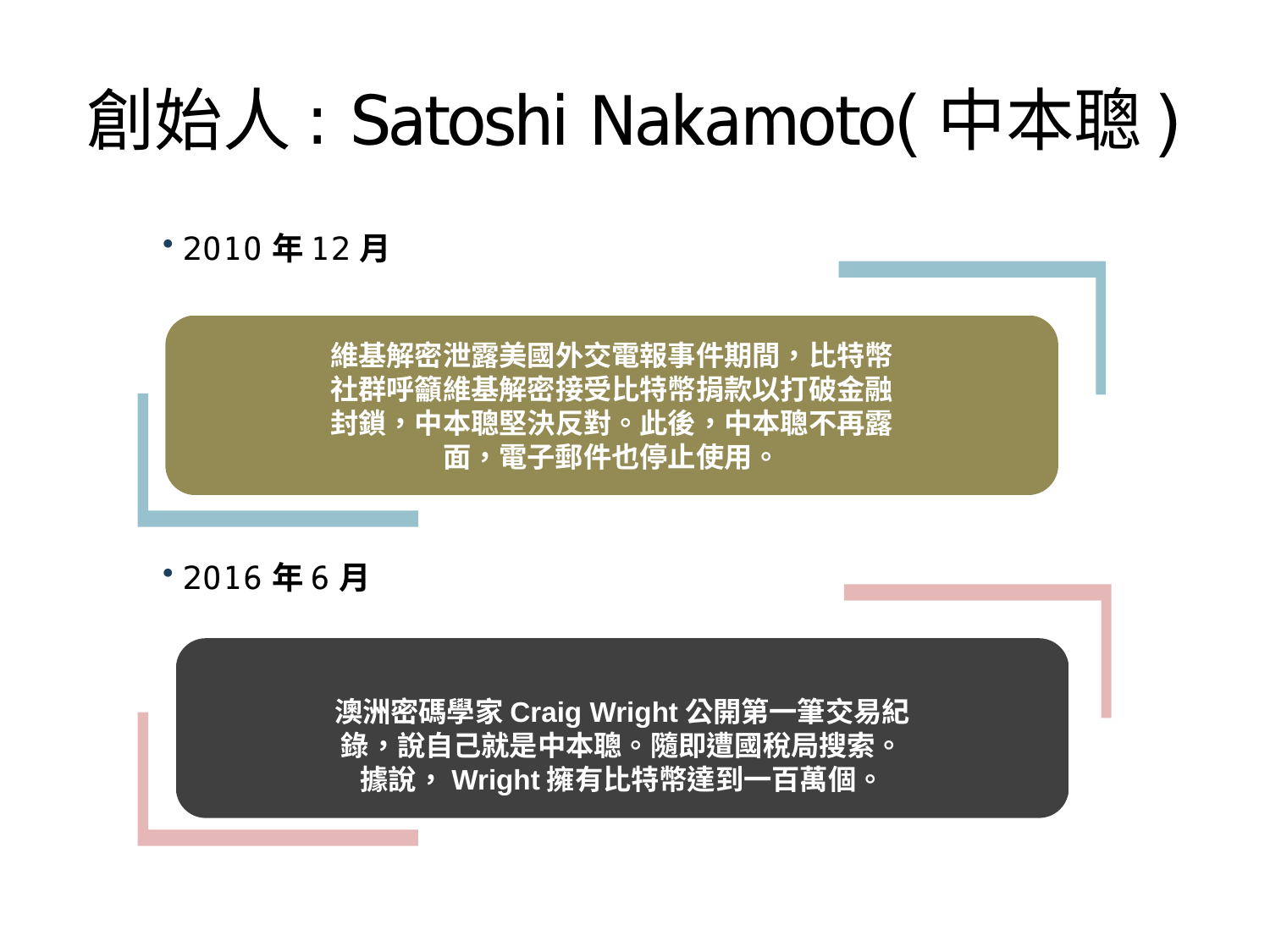

# 創始人: Satoshi Nakamoto(中本聰)
 2010年12月

維基解密泄露美國外交電報事件期間，比特幣
社群呼籲維基解密接受比特幣捐款以打破金融
封鎖，中本聰堅決反對。此後，中本聰不再露
面，電子郵件也停止使用。

 2016年6月

澳洲密碼學家Craig Wright公開第一筆交易紀
錄，說自己就是中本聰。隨即遭國稅局搜索。
據說，Wright擁有比特幣達到一百萬個。